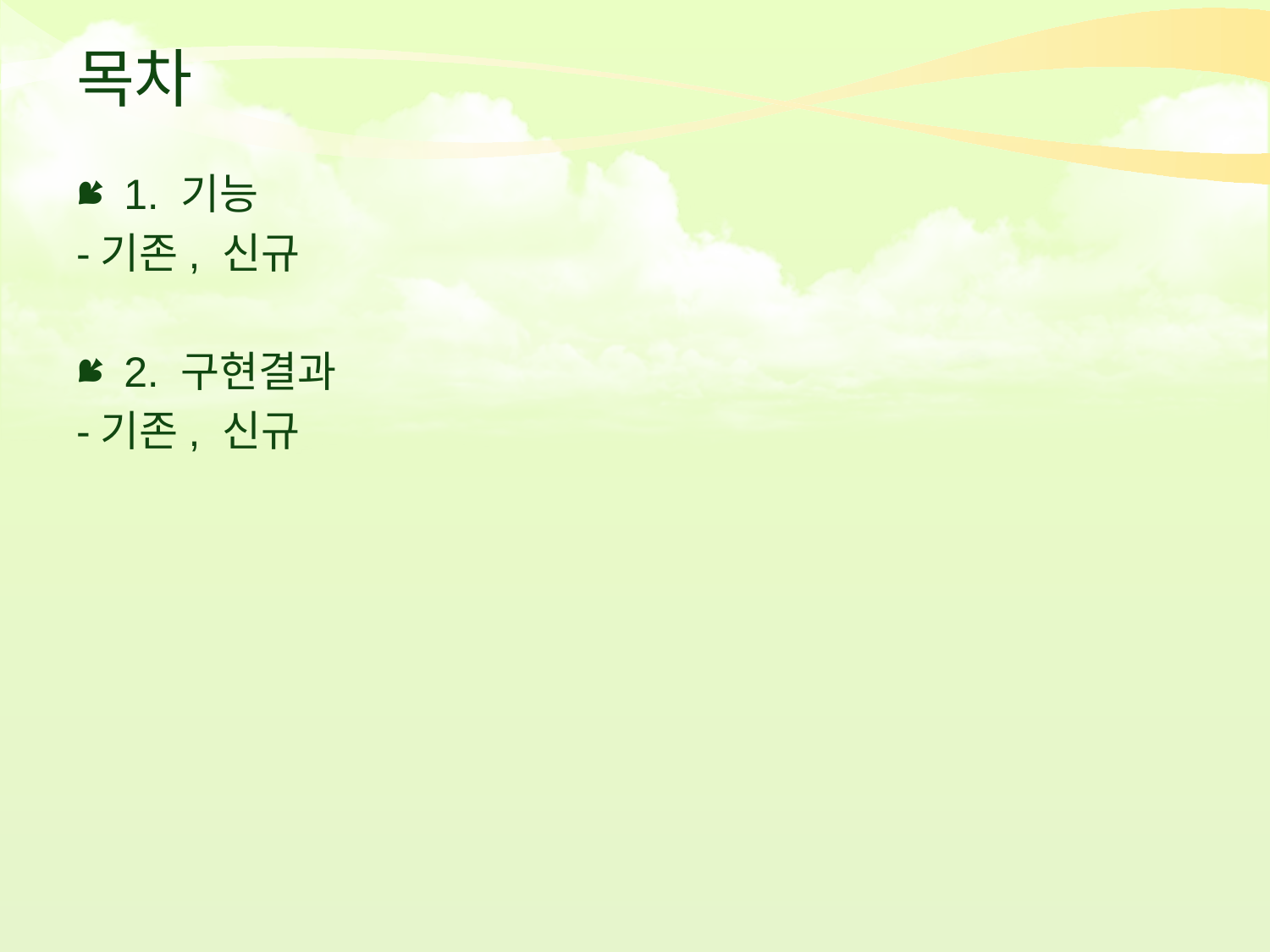

# 목차
1. 기능
-기존, 신규

2. 구현결과
-기존, 신규